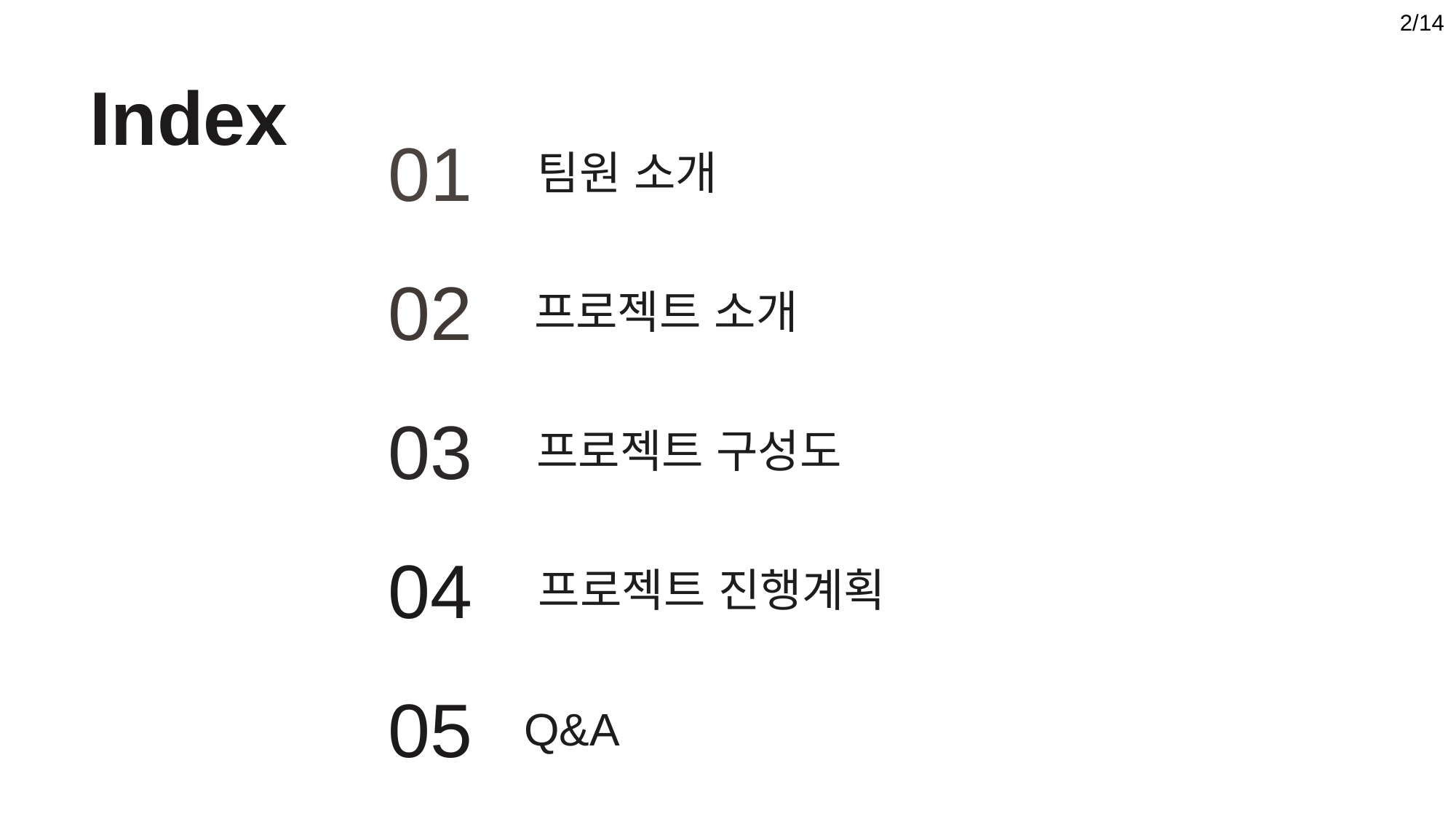

2/14
Index
01
 팀원 소개
02
프로젝트 소개
03
프로젝트 구성도
04
프로젝트 진행계획
05
Q&A